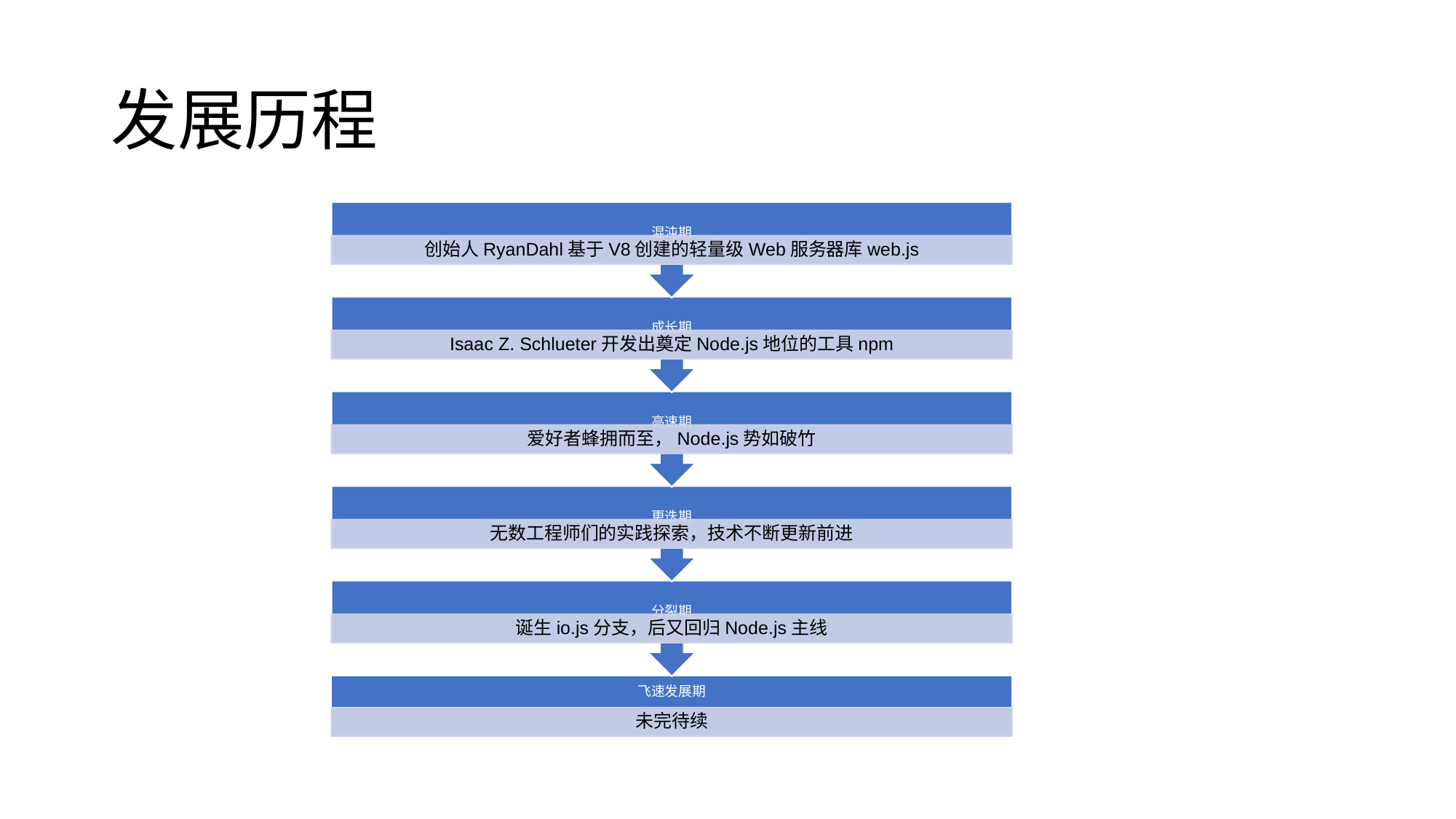

# 发展历程
飞速发展期
未完待续
分裂期
诞生io.js分支，后又回归Node.js主线
更迭期
无数工程师们的实践探索，技术不断更新前进
高速期
爱好者蜂拥而至，Node.js势如破竹
成长期
Isaac Z. Schlueter开发出奠定Node.js地位的工具npm
混沌期
创始人RyanDahl基于V8创建的轻量级Web服务器库web.js